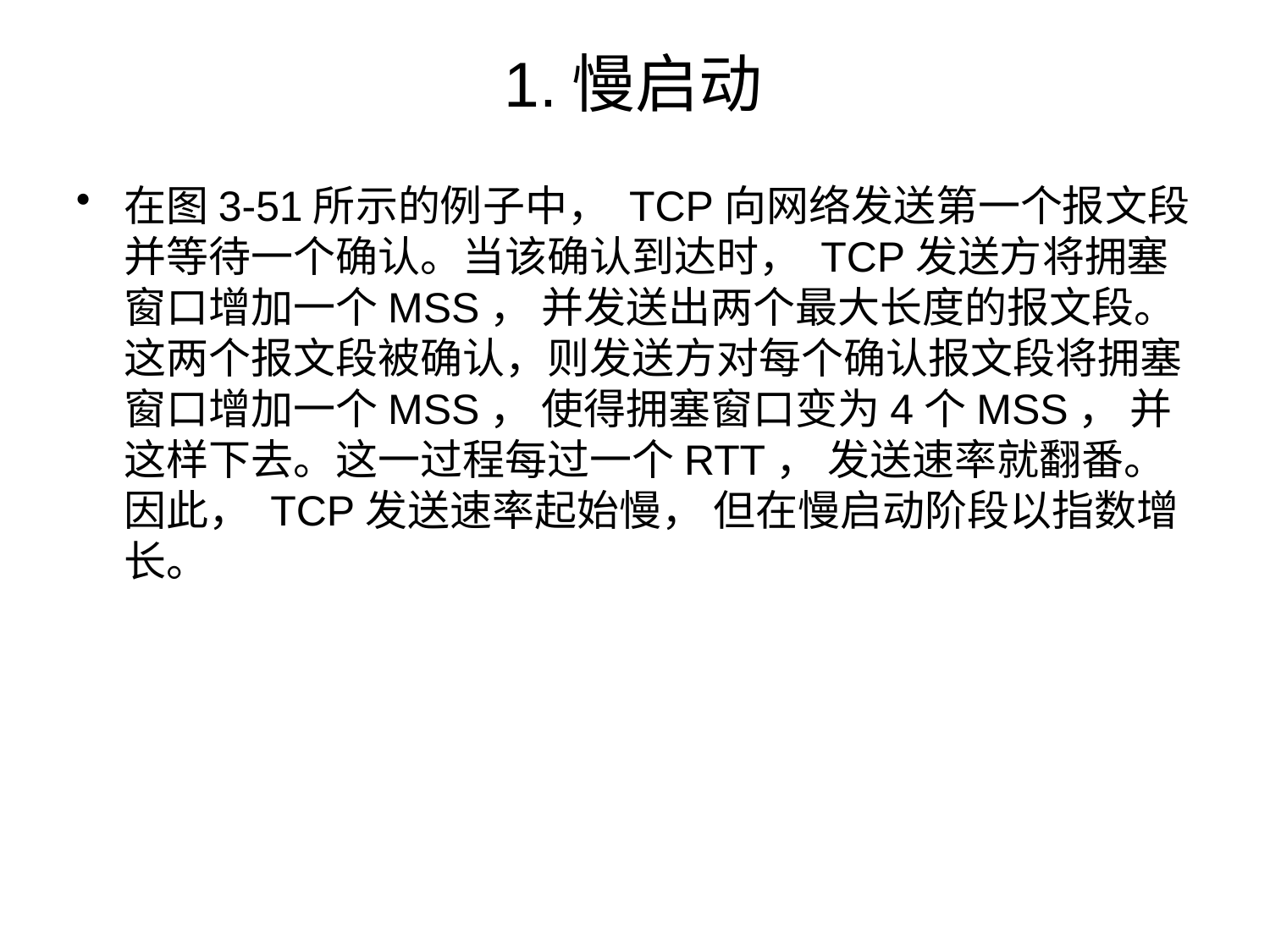

# 1.慢启动
在图3-51所示的例子中， TCP向网络发送第一个报文段并等待一个确认。当该确认到达时， TCP发送方将拥塞窗口增加一个MSS， 并发送出两个最大长度的报文段。这两个报文段被确认，则发送方对每个确认报文段将拥塞窗口增加一个MSS， 使得拥塞窗口变为4个MSS， 并这样下去。这一过程每过一个RTT， 发送速率就翻番。因此， TCP发送速率起始慢， 但在慢启动阶段以指数增长。